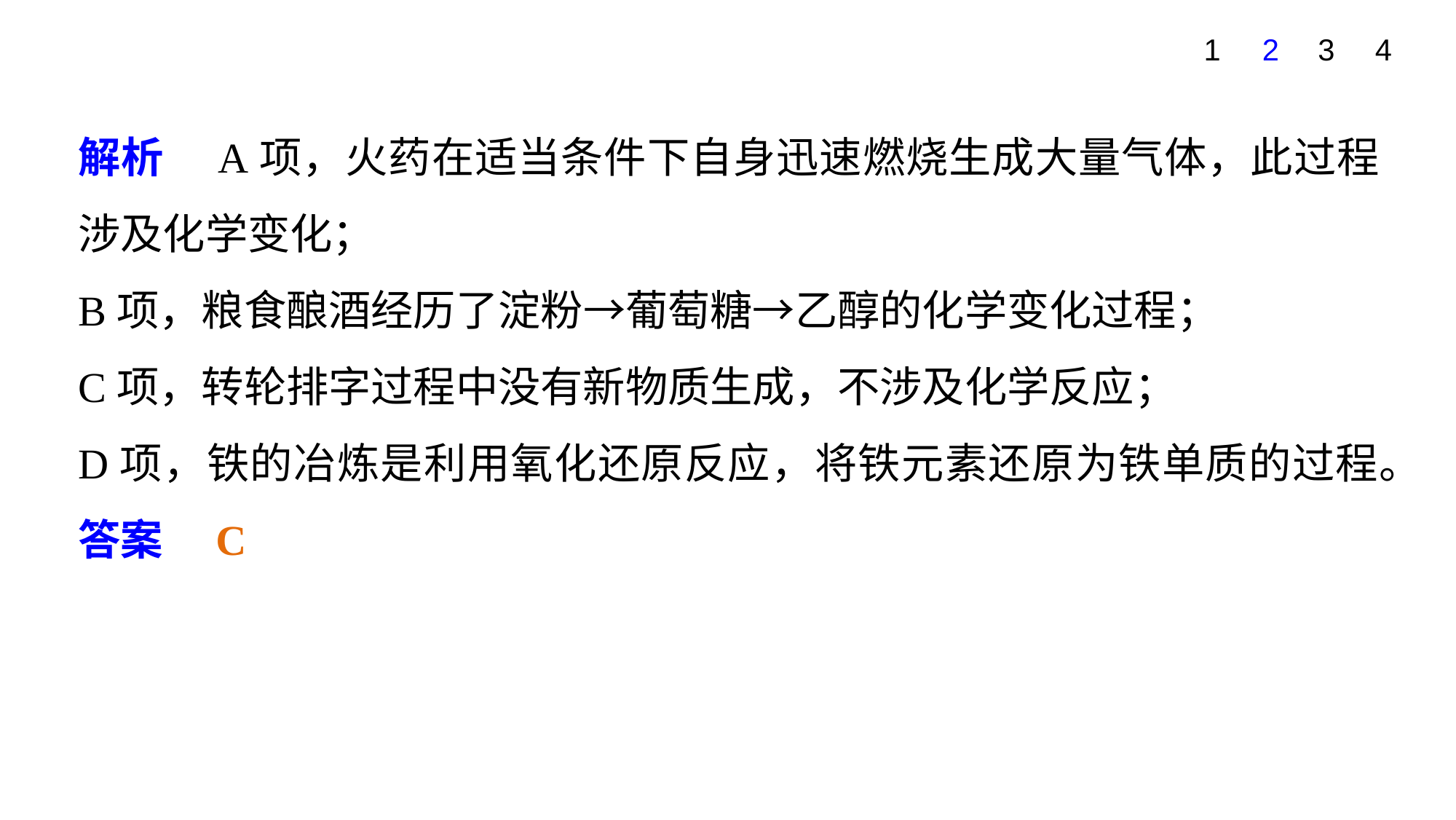

1
2
3
4
解析　A项，火药在适当条件下自身迅速燃烧生成大量气体，此过程涉及化学变化；
B项，粮食酿酒经历了淀粉→葡萄糖→乙醇的化学变化过程；
C项，转轮排字过程中没有新物质生成，不涉及化学反应；
D项，铁的冶炼是利用氧化还原反应，将铁元素还原为铁单质的过程。
答案　C